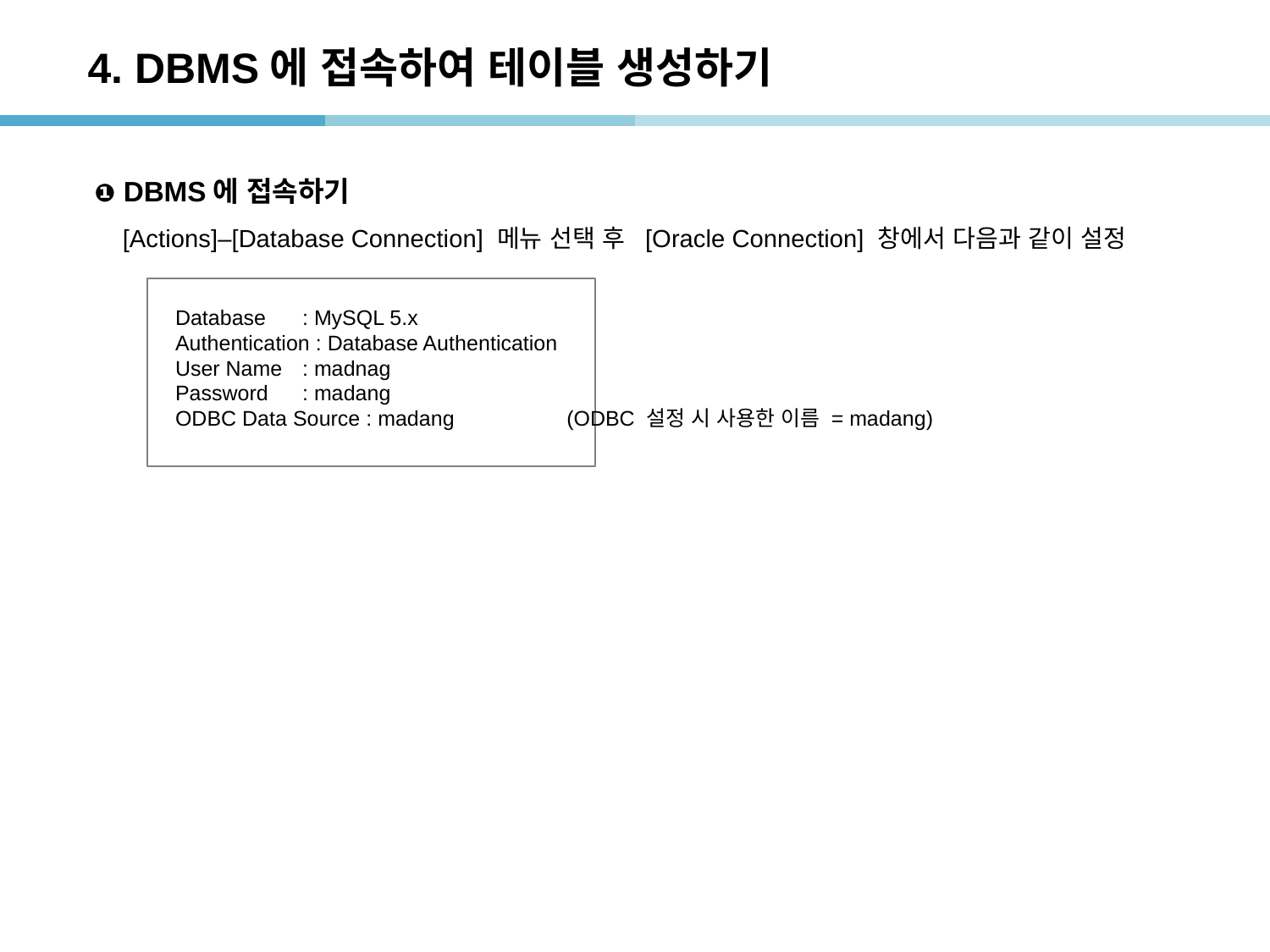

# 4. DBMS에 접속하여 테이블 생성하기
 ❶ DBMS에 접속하기
     [Actions]–[Database Connection] 메뉴 선택 후  [Oracle Connection] 창에서 다음과 같이 설정

Database 	: MySQL 5.x
Authentication : Database Authentication
User Name 	: madnag
Password 	: madang
ODBC Data Source : madang                   (ODBC 설정 시 사용한 이름 = madang)